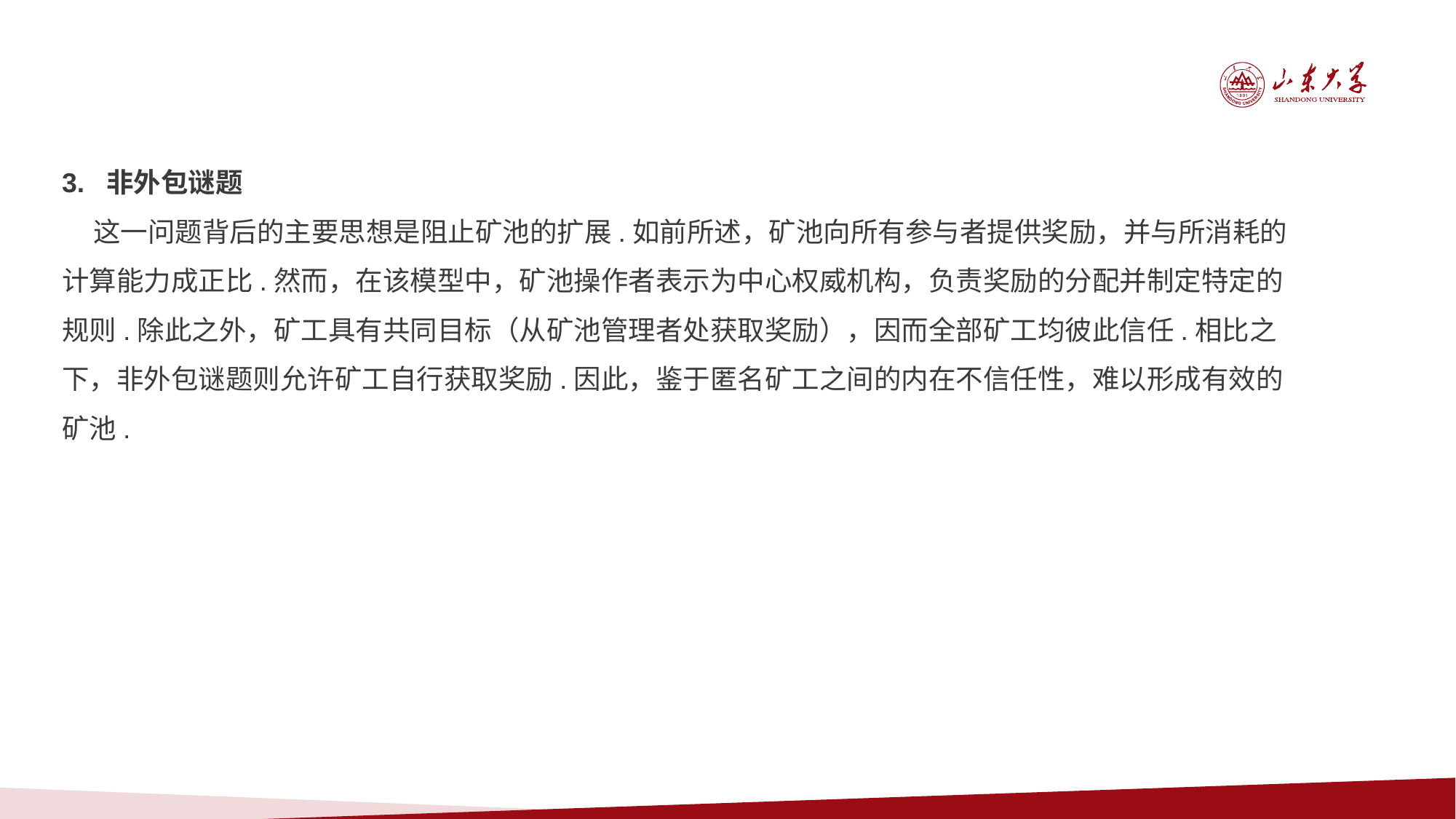

3.  非外包谜题
    这一问题背后的主要思想是阻止矿池的扩展.如前所述，矿池向所有参与者提供奖励，并与所消耗的计算能力成正比.然而，在该模型中，矿池操作者表示为中心权威机构，负责奖励的分配并制定特定的规则.除此之外，矿工具有共同目标（从矿池管理者处获取奖励），因而全部矿工均彼此信任.相比之下，非外包谜题则允许矿工自行获取奖励.因此，鉴于匿名矿工之间的内在不信任性，难以形成有效的矿池.